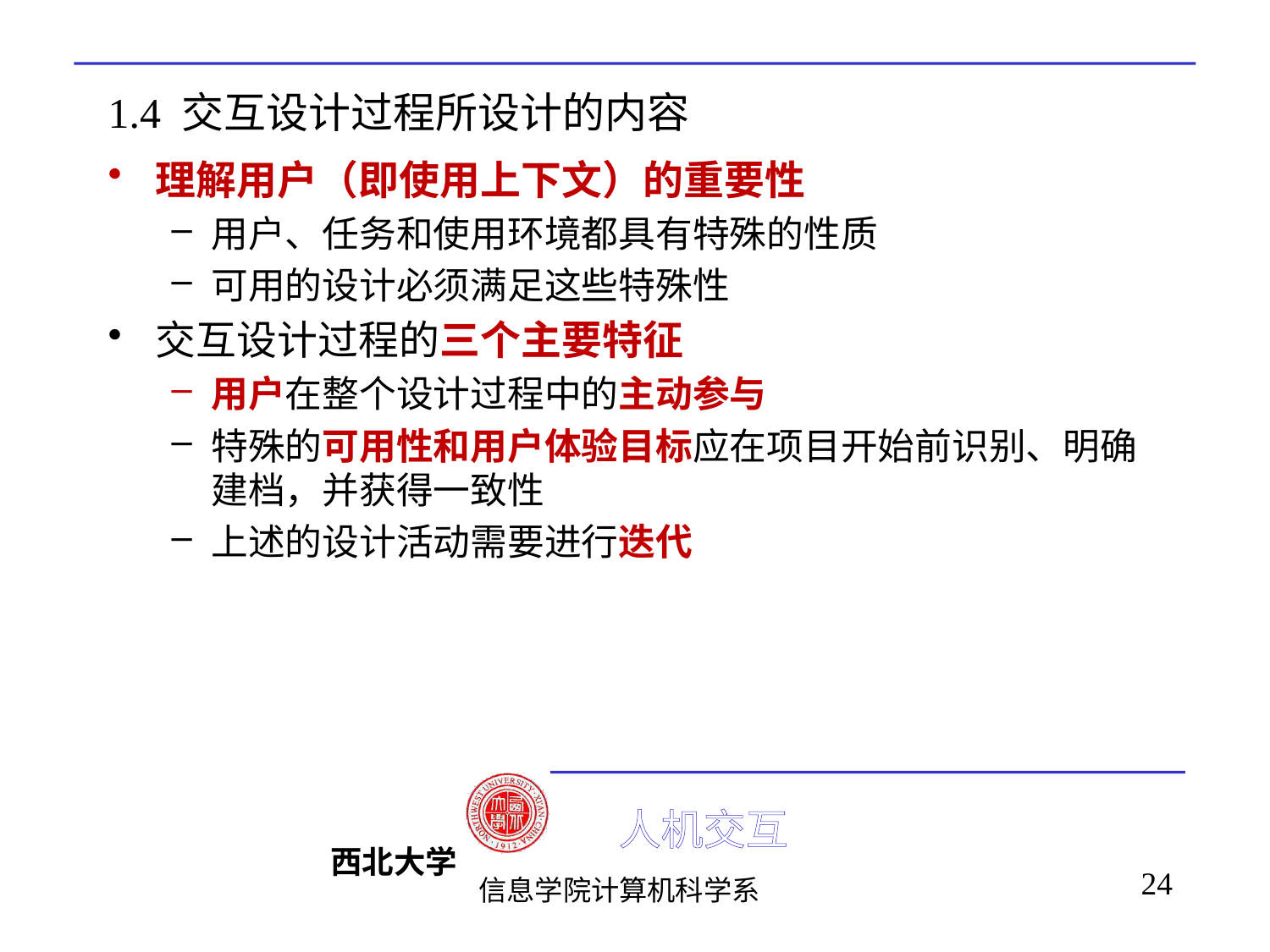

# 1.4 交互设计过程所设计的内容
理解用户（即使用上下文）的重要性
用户、任务和使用环境都具有特殊的性质
可用的设计必须满足这些特殊性
交互设计过程的三个主要特征
用户在整个设计过程中的主动参与
特殊的可用性和用户体验目标应在项目开始前识别、明确建档，并获得一致性
上述的设计活动需要进行迭代
24